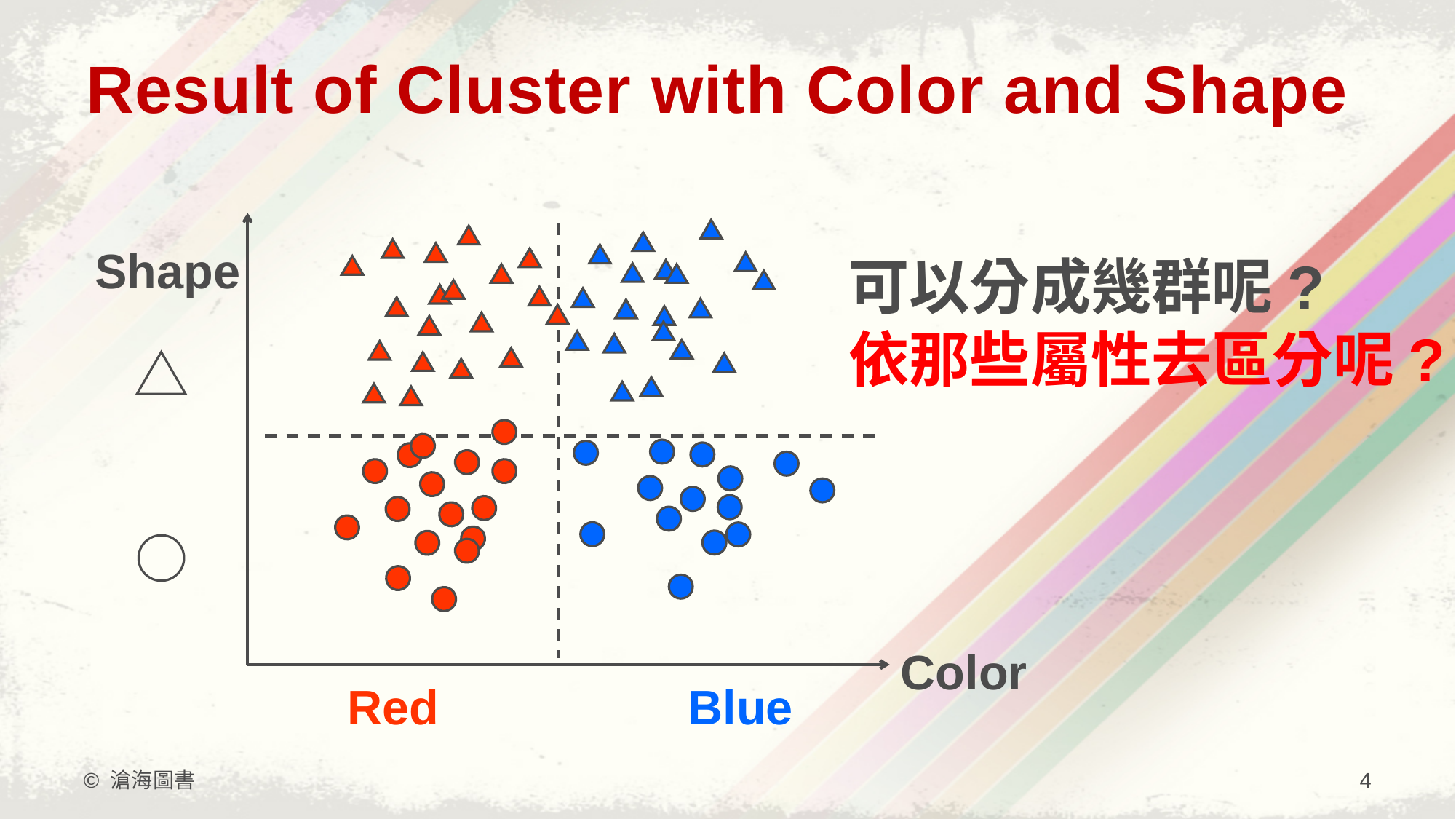

# Result of Cluster with Color and Shape

Shape
可以分成幾群呢?
依那些屬性去區分呢?

Color
Blue
Red
© 滄海圖書
4